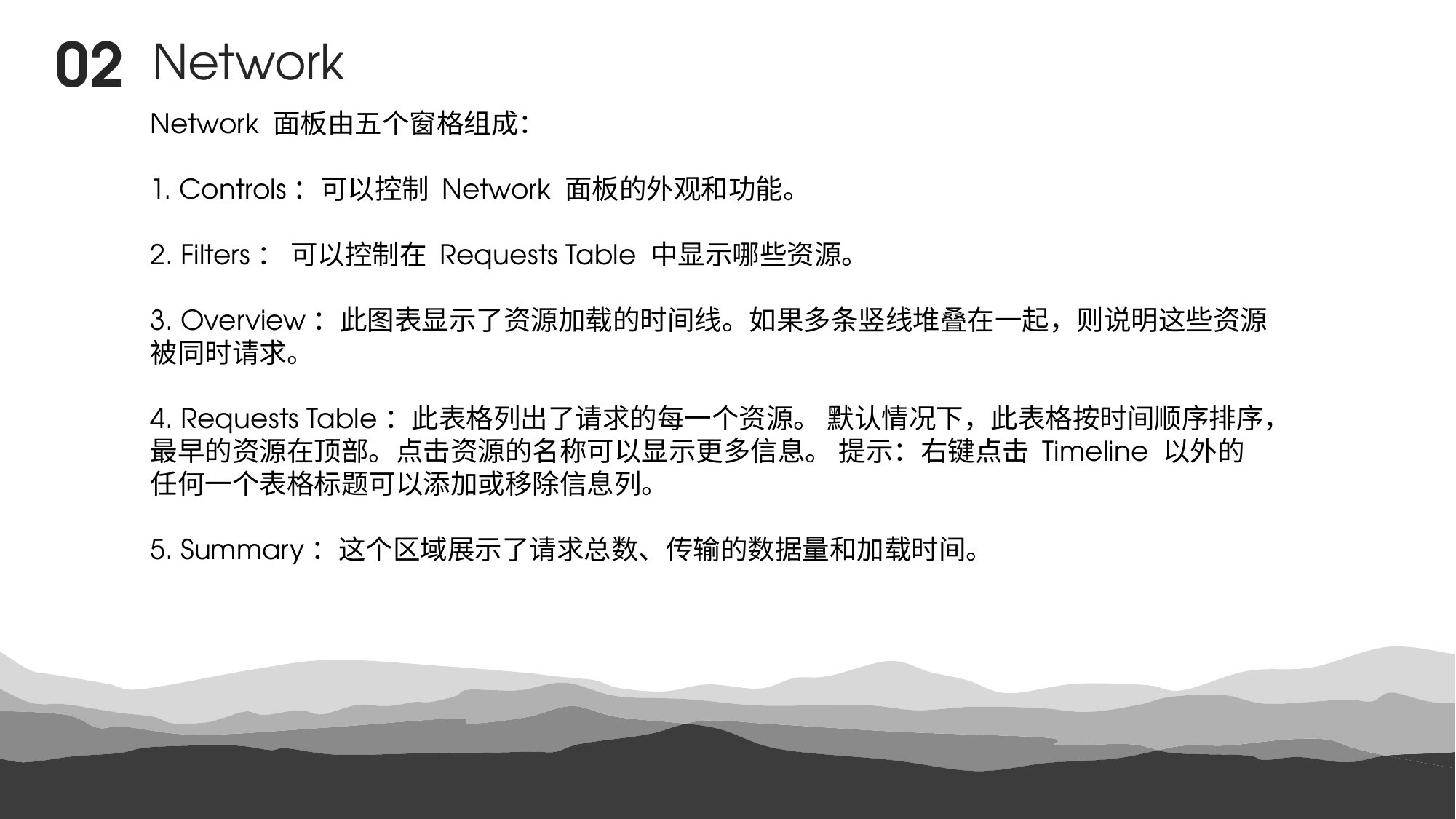

02
Network
Network 面板由五个窗格组成：

1. Controls：可以控制 Network 面板的外观和功能。

2. Filters： 可以控制在 Requests Table 中显示哪些资源。

3. Overview：此图表显示了资源加载的时间线。如果多条竖线堆叠在一起，则说明这些资源被同时请求。

4. Requests Table：此表格列出了请求的每一个资源。 默认情况下，此表格按时间顺序排序，最早的资源在顶部。点击资源的名称可以显示更多信息。 提示：右键点击 Timeline 以外的任何一个表格标题可以添加或移除信息列。

5. Summary：这个区域展示了请求总数、传输的数据量和加载时间。